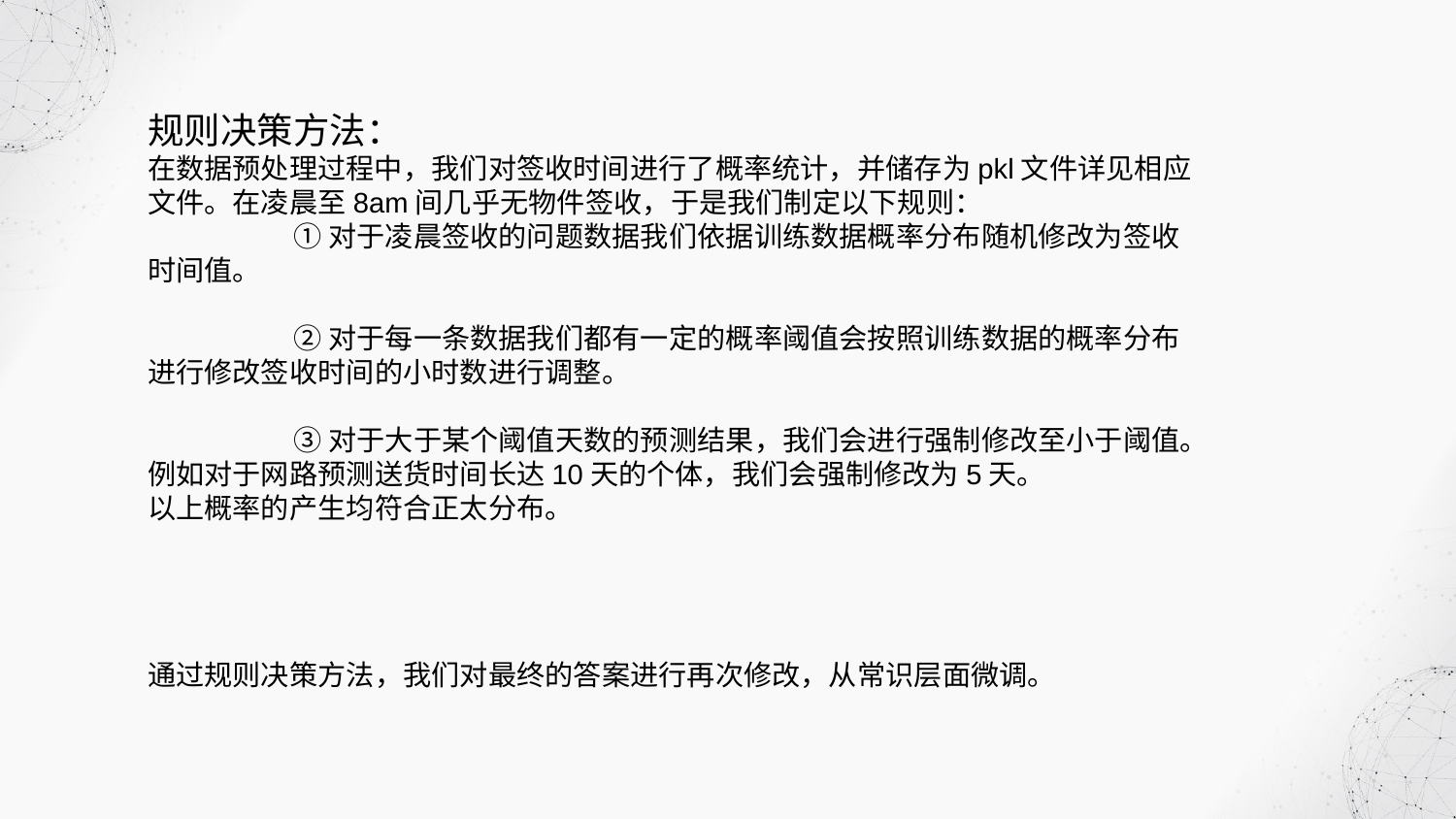

规则决策方法：
在数据预处理过程中，我们对签收时间进行了概率统计，并储存为pkl文件详见相应文件。在凌晨至8am间几乎无物件签收，于是我们制定以下规则：
	①对于凌晨签收的问题数据我们依据训练数据概率分布随机修改为签收时间值。

	②对于每一条数据我们都有一定的概率阈值会按照训练数据的概率分布进行修改签收时间的小时数进行调整。

	③对于大于某个阈值天数的预测结果，我们会进行强制修改至小于阈值。例如对于网路预测送货时间长达10天的个体，我们会强制修改为5天。
以上概率的产生均符合正太分布。
通过规则决策方法，我们对最终的答案进行再次修改，从常识层面微调。